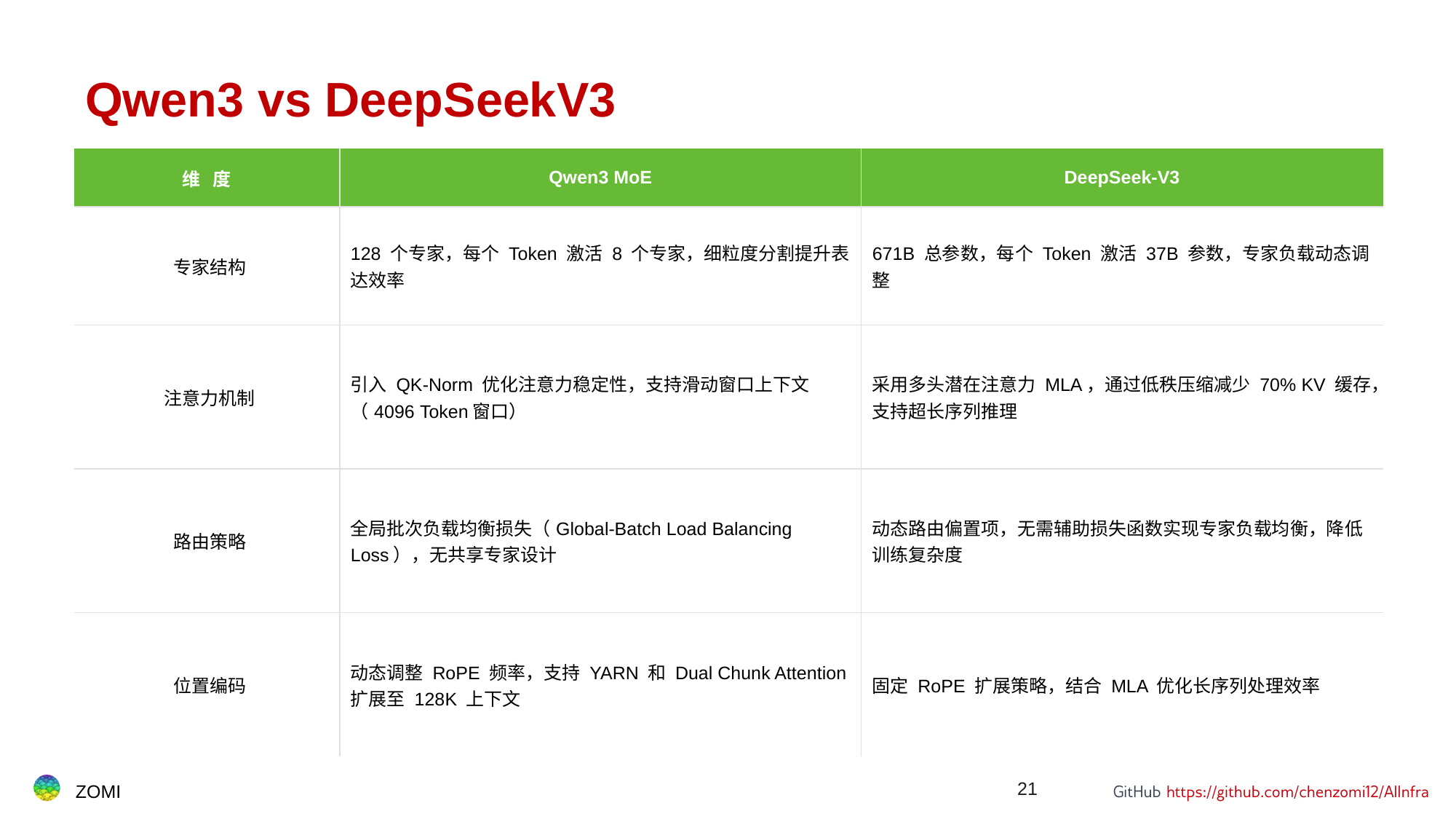

# Qwen3 vs DeepSeekV3
| 维 度​​ | ​​Qwen3 MoE​​ | ​​DeepSeek-V3​​ |
| --- | --- | --- |
| ​​专家结构​​ | 128 个专家，每个 Token 激活 8 个专家，细粒度分割提升表达效率 | 671B 总参数，每个 Token 激活 37B 参数，专家负载动态调整 |
| ​​注意力机制​​ | 引入 QK-Norm 优化注意力稳定性，支持滑动窗口上下文（4096 Token窗口） | 采用​​多头潜在注意力 MLA​​，通过低秩压缩减少 70% KV 缓存，支持超长序列推理 |
| ​​路由策略​​ | 全局批次负载均衡损失（Global-Batch Load Balancing Loss），无共享专家设计 | 动态路由偏置项，无需辅助损失函数实现专家负载均衡，降低训练复杂度 |
| ​​位置编码​​ | 动态调整 RoPE 频率，支持 YARN 和 Dual Chunk Attention 扩展至 128K 上下文 | 固定 RoPE 扩展策略，结合 MLA 优化长序列处理效率 |